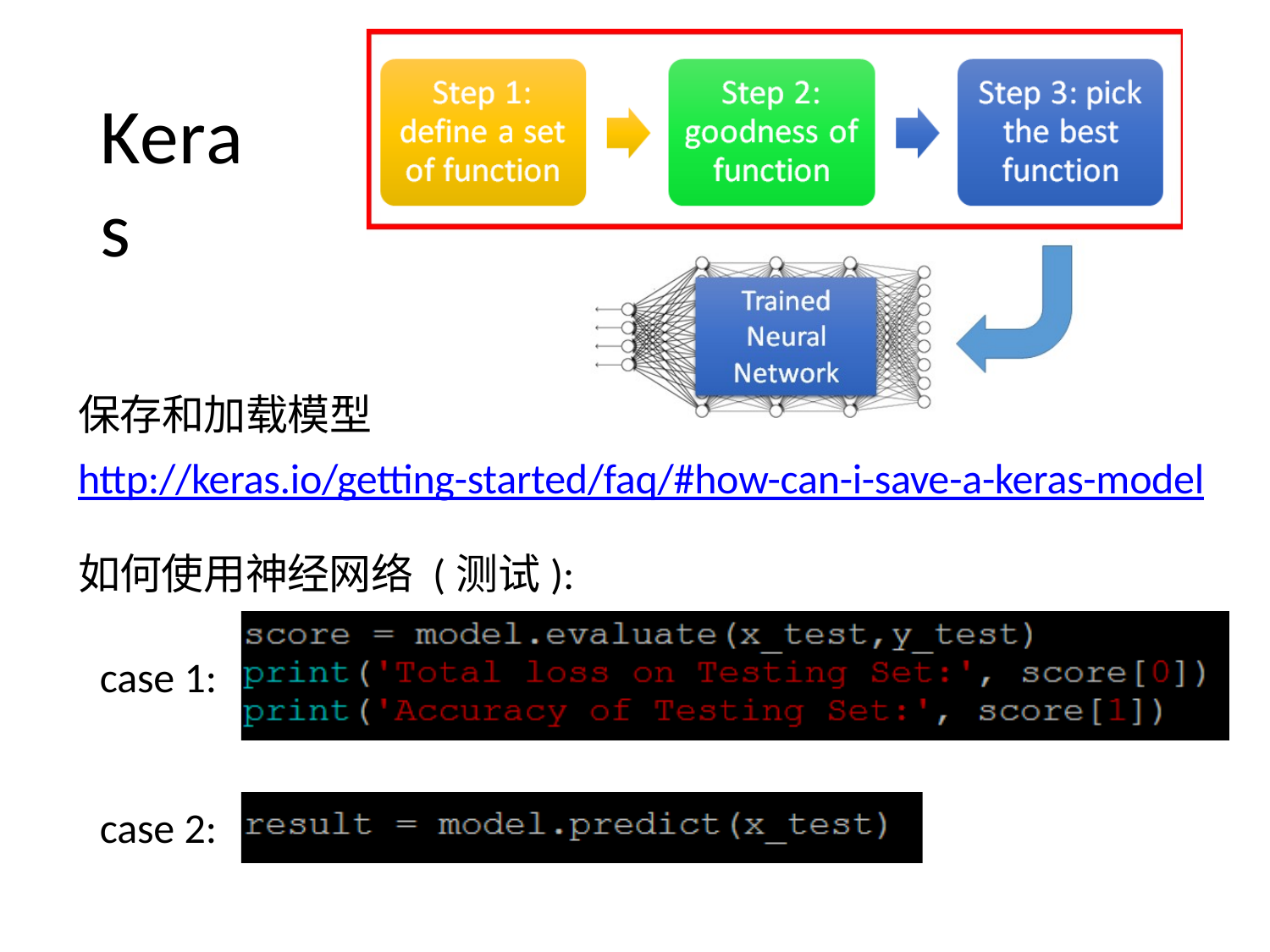

# Keras
保存和加载模型
http://keras.io/getting-started/faq/#how-can-i-save-a-keras-model

如何使用神经网络 (测试):

case 1:

case 2: